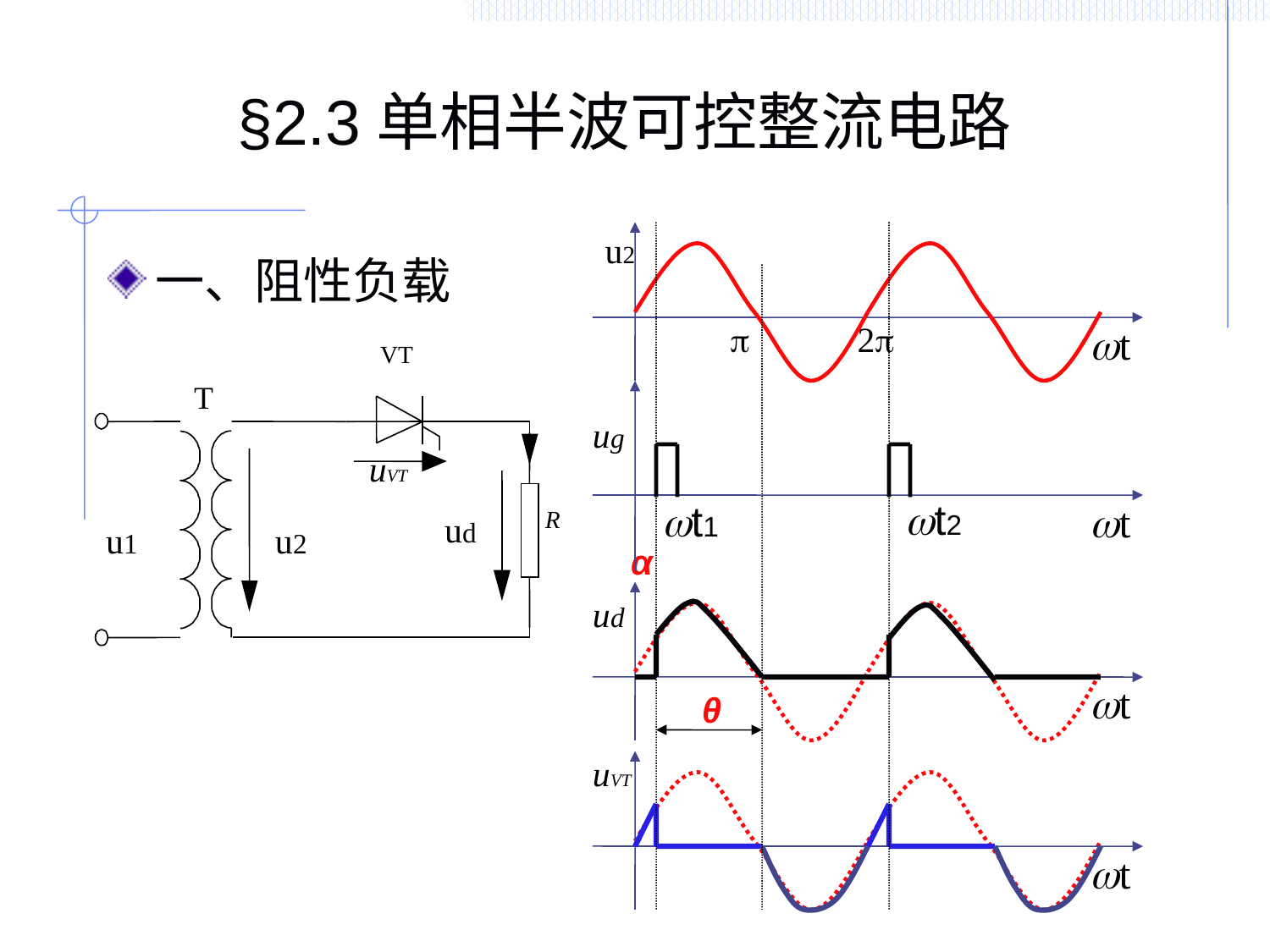

# §2.3单相半波可控整流电路

ωt
u2

π
2π

ωt

ωt2
ωt1
ug

一、阻性负载

θ

VT

R
T

uVT
ud
u1
u2
α

ωt

ud

ωt
uVT